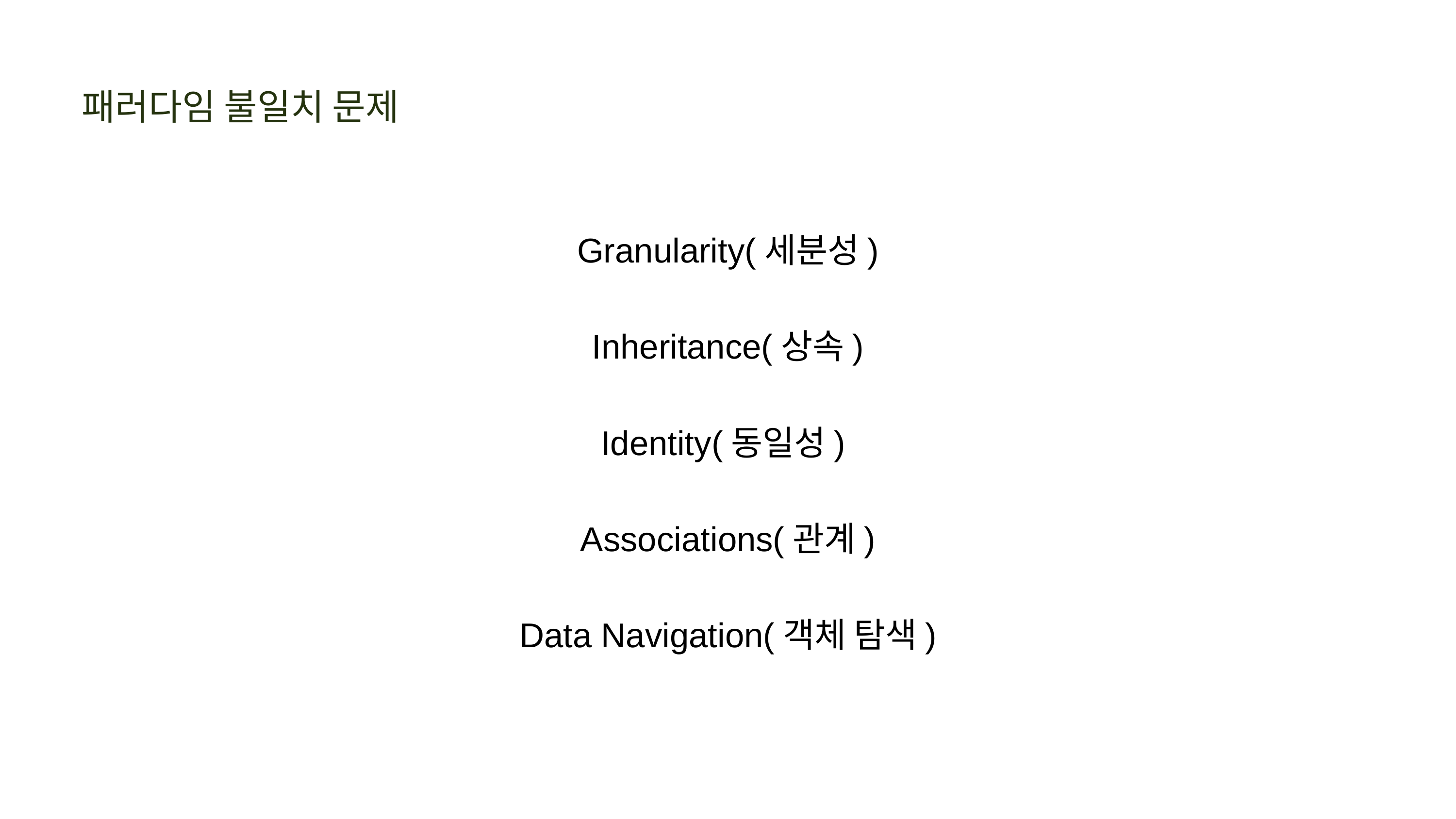

패러다임 불일치 문제
Granularity(세분성)

Inheritance(상속)

Identity(동일성)

Associations(관계)

Data Navigation(객체 탐색)